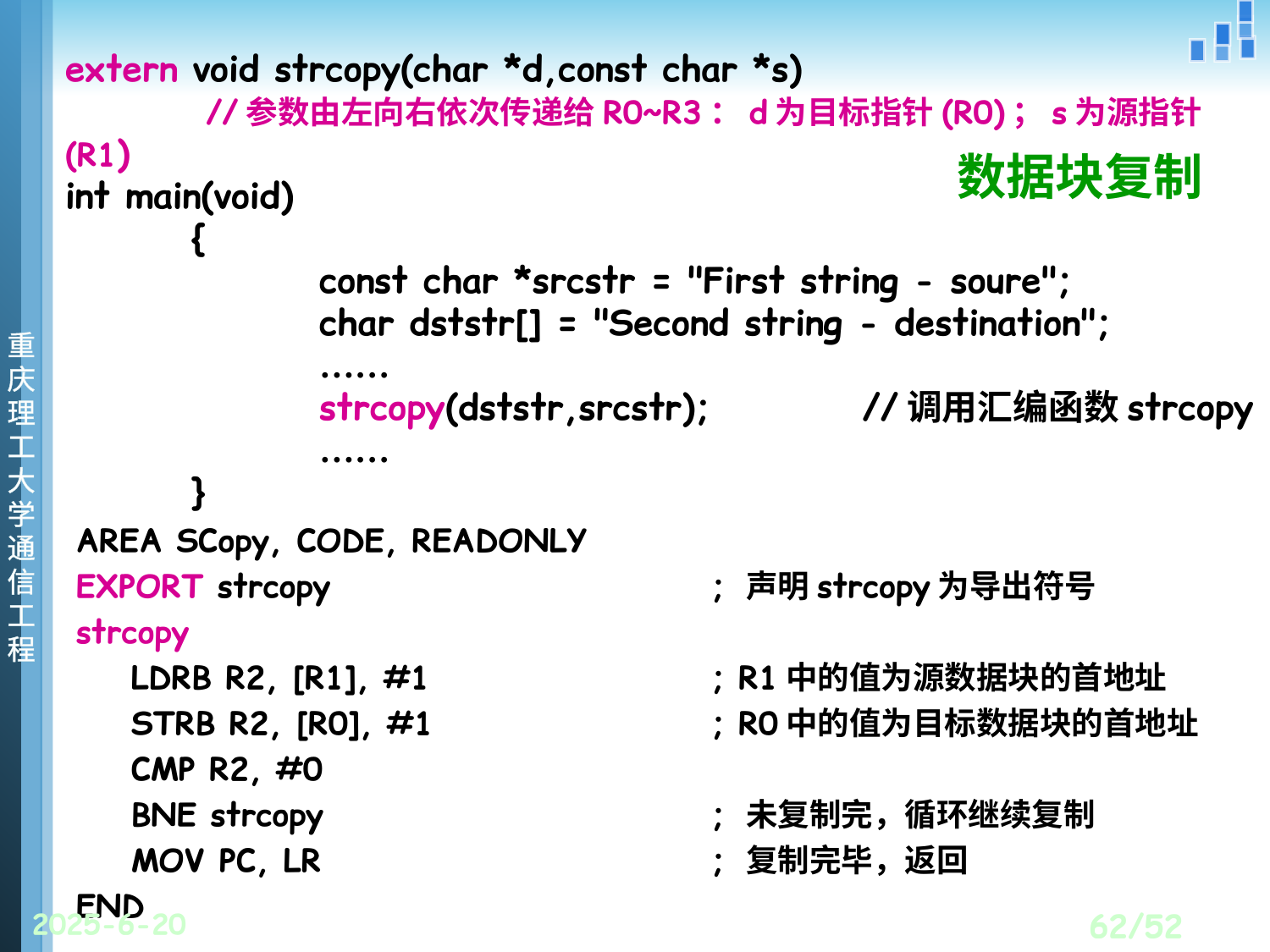

extern void strcopy(char *d,const char *s)
   	 //参数由左向右依次传递给R0~R3：d为目标指针(R0)；s为源指针(R1)
int main(void)
	{
		const char *srcstr = "First string - soure";
		char dststr[] = "Second string - destination";
		……
		strcopy(dststr,srcstr);          //调用汇编函数strcopy
		……
	}
数据块复制
AREA SCopy, CODE, READONLY
EXPORT strcopy                    	; 声明strcopy为导出符号
strcopy
    LDRB R2, [R1], #1       	   	; R1中的值为源数据块的首地址
    STRB R2, [R0], #1          		; R0中的值为目标数据块的首地址
    CMP R2, #0
    BNE strcopy                 		; 未复制完，循环继续复制
    MOV PC, LR                   		; 复制完毕，返回
END
2025-6-20
62/52